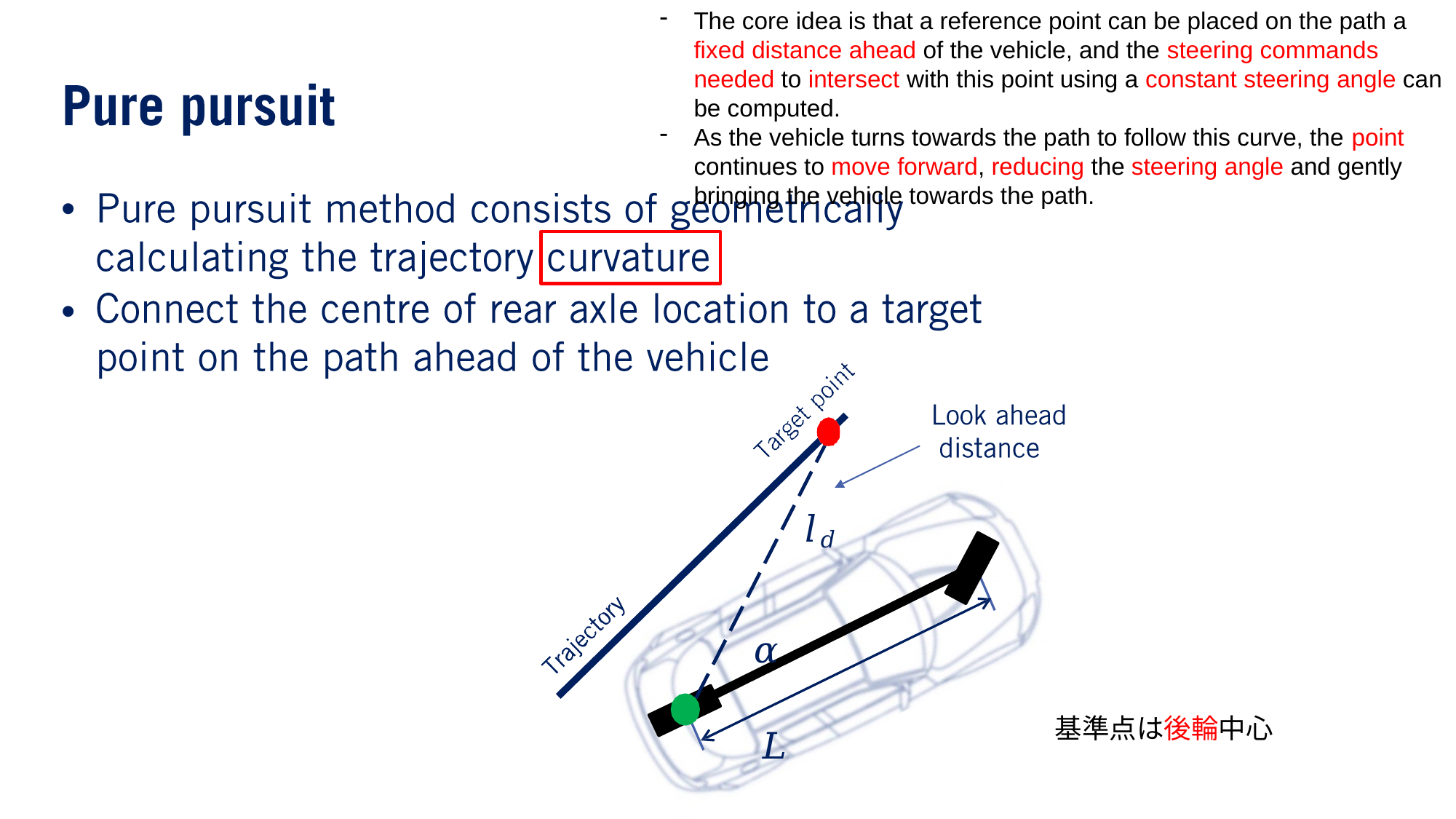

The core idea is that a reference point can be placed on the path a fixed distance ahead of the vehicle, and the steering commands needed to intersect with this point using a constant steering angle can be computed.
As the vehicle turns towards the path to follow this curve, the point continues to move forward, reducing the steering angle and gently bringing the vehicle towards the path.

•

•

𝑙𝑑

𝛼

𝐿

基準点は後輪中心